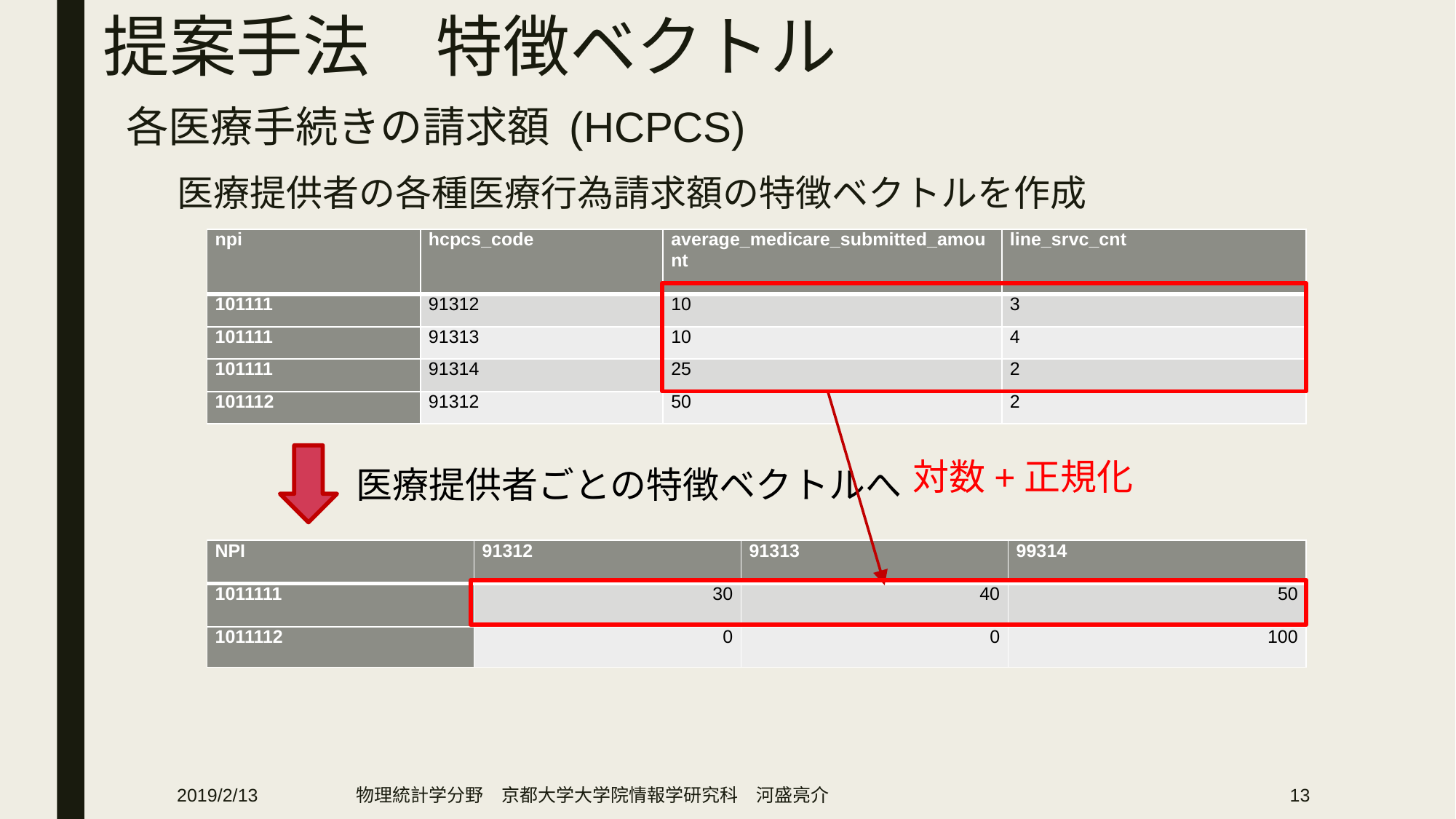

# 提案手法　特徴ベクトル
各医療手続きの請求額 (HCPCS)
医療提供者の各種医療行為請求額の特徴ベクトルを作成
| npi | hcpcs\_code | average\_medicare\_submitted\_amount | line\_srvc\_cnt |
| --- | --- | --- | --- |
| 101111 | 91312 | 10 | 3 |
| 101111 | 91313 | 10 | 4 |
| 101111 | 91314 | 25 | 2 |
| 101112 | 91312 | 50 | 2 |

対数+正規化
医療提供者ごとの特徴ベクトルへ
| NPI | 91312 | 91313 | 99314 |
| --- | --- | --- | --- |
| 1011111 | 30 | 40 | 50 |
| 1011112 | 0 | 0 | 100 |

2019/2/13
物理統計学分野　京都大学大学院情報学研究科　河盛亮介
13